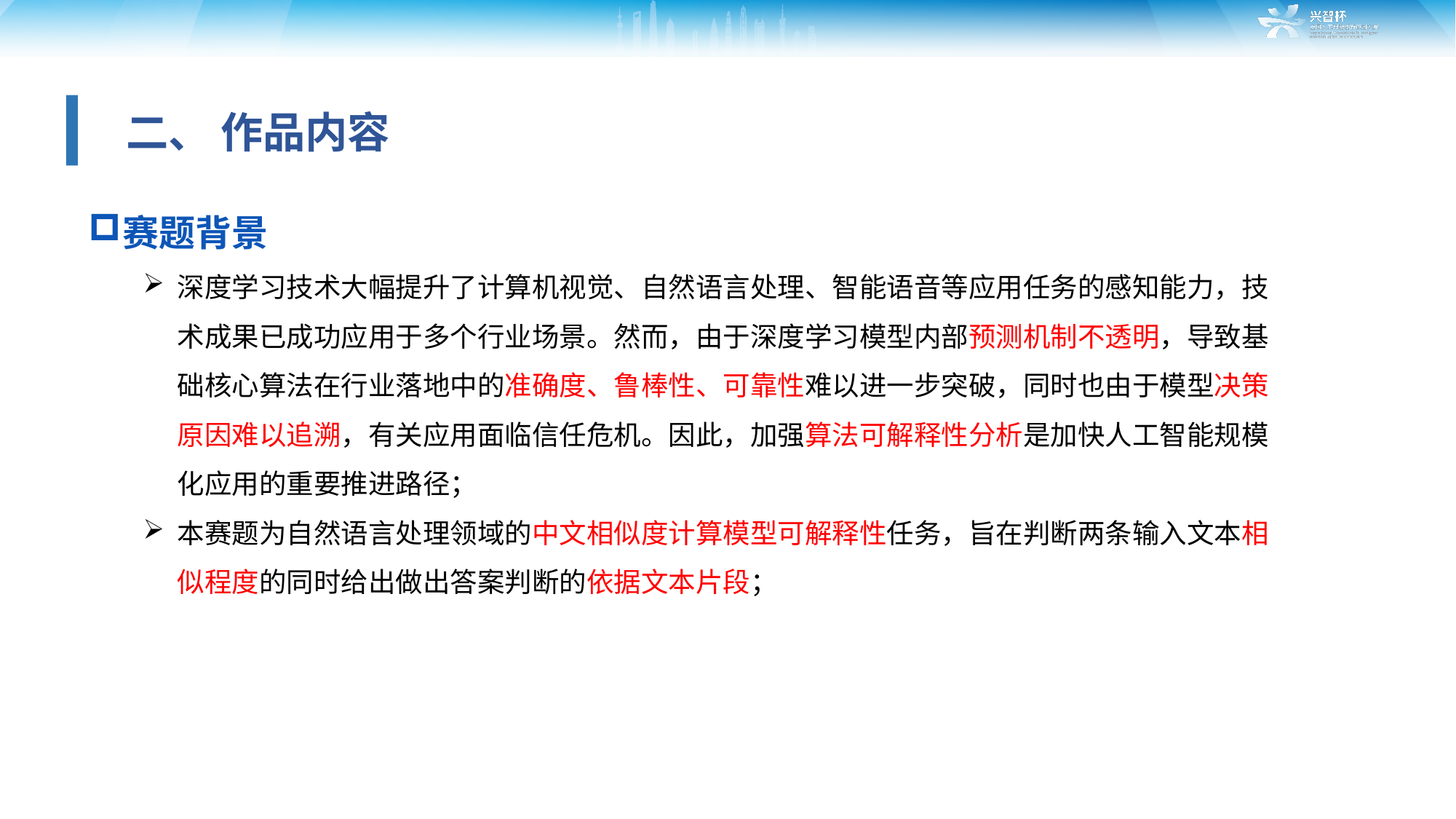

二、 作品内容

赛题背景
深度学习技术大幅提升了计算机视觉、自然语言处理、智能语音等应用任务的感知能力，技术成果已成功应用于多个行业场景。然而，由于深度学习模型内部预测机制不透明，导致基础核心算法在行业落地中的准确度、鲁棒性、可靠性难以进一步突破，同时也由于模型决策原因难以追溯，有关应用面临信任危机。因此，加强算法可解释性分析是加快人工智能规模化应用的重要推进路径；
本赛题为自然语言处理领域的中文相似度计算模型可解释性任务，旨在判断两条输入文本相似程度的同时给出做出答案判断的依据文本片段；